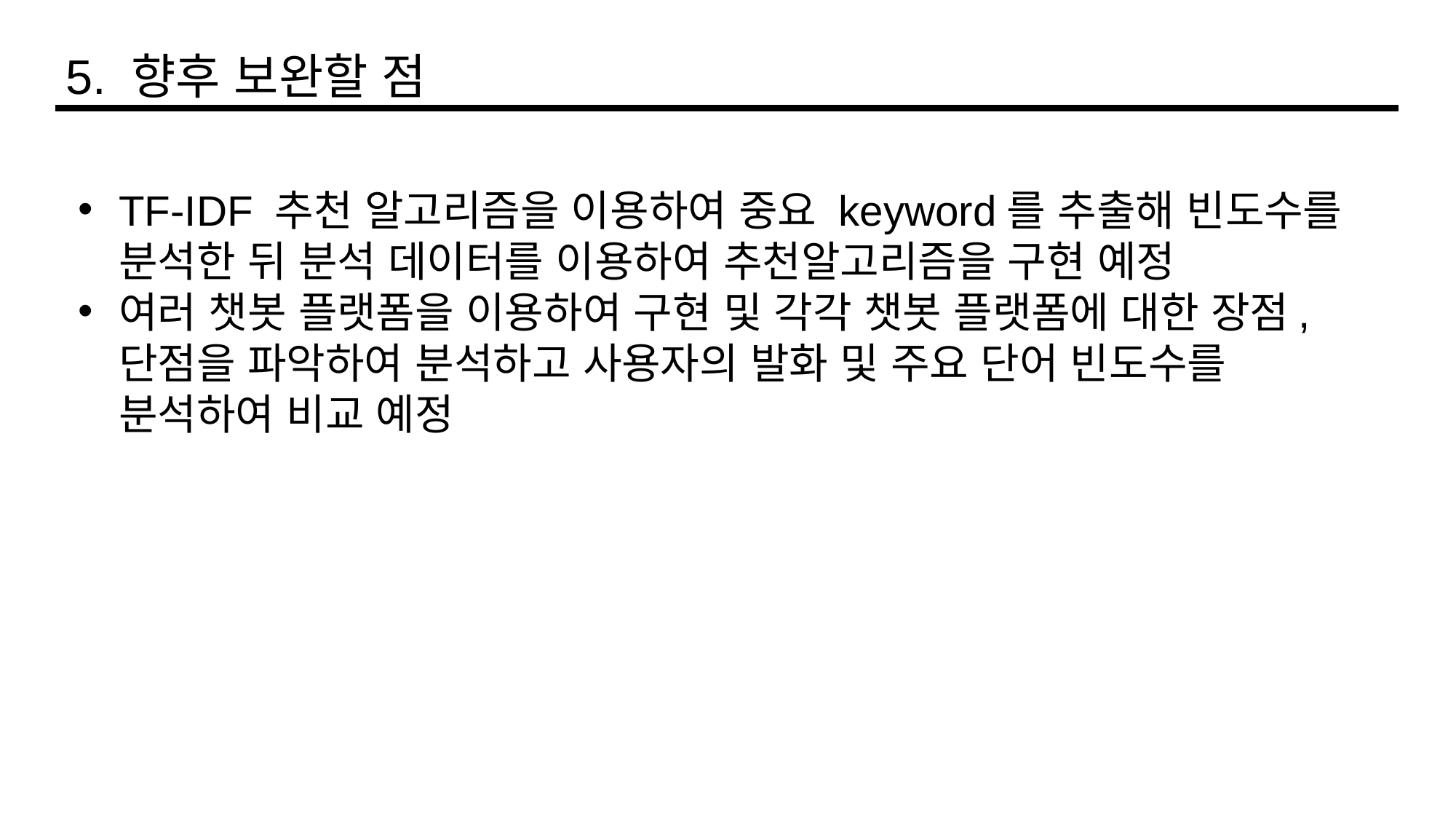

5. 향후 보완할 점
TF-IDF 추천 알고리즘을 이용하여 중요 keyword를 추출해 빈도수를 분석한 뒤 분석 데이터를 이용하여 추천알고리즘을 구현 예정
여러 챗봇 플랫폼을 이용하여 구현 및 각각 챗봇 플랫폼에 대한 장점, 단점을 파악하여 분석하고 사용자의 발화 및 주요 단어 빈도수를 분석하여 비교 예정